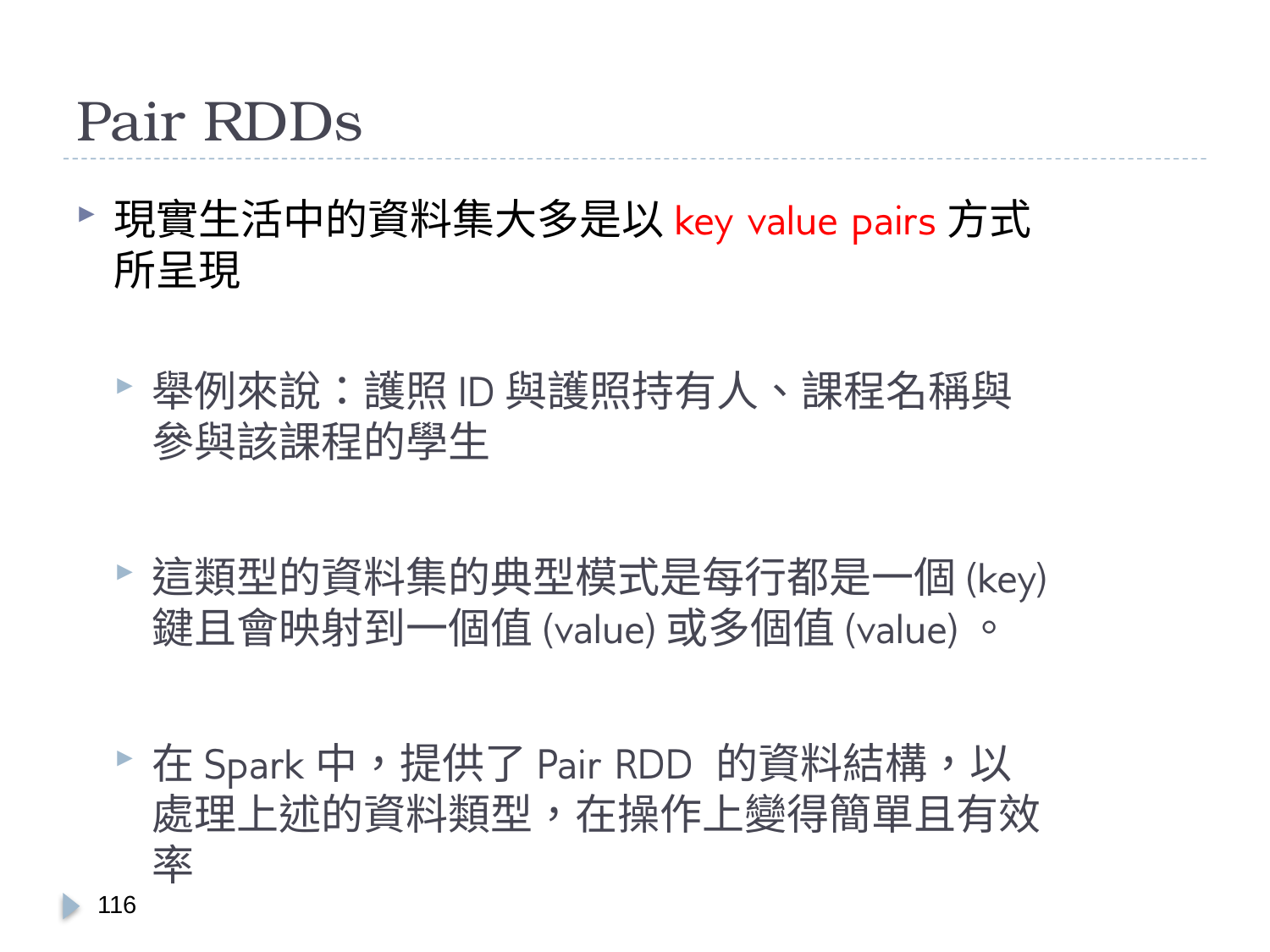

# Pair RDDs
現實生活中的資料集大多是以key value pairs方式所呈現

舉例來說：護照ID與護照持有人、課程名稱與參與該課程的學生

這類型的資料集的典型模式是每行都是一個(key)鍵且會映射到一個值(value)或多個值(value)。

在Spark中，提供了Pair RDD 的資料結構，以處理上述的資料類型，在操作上變得簡單且有效率

116